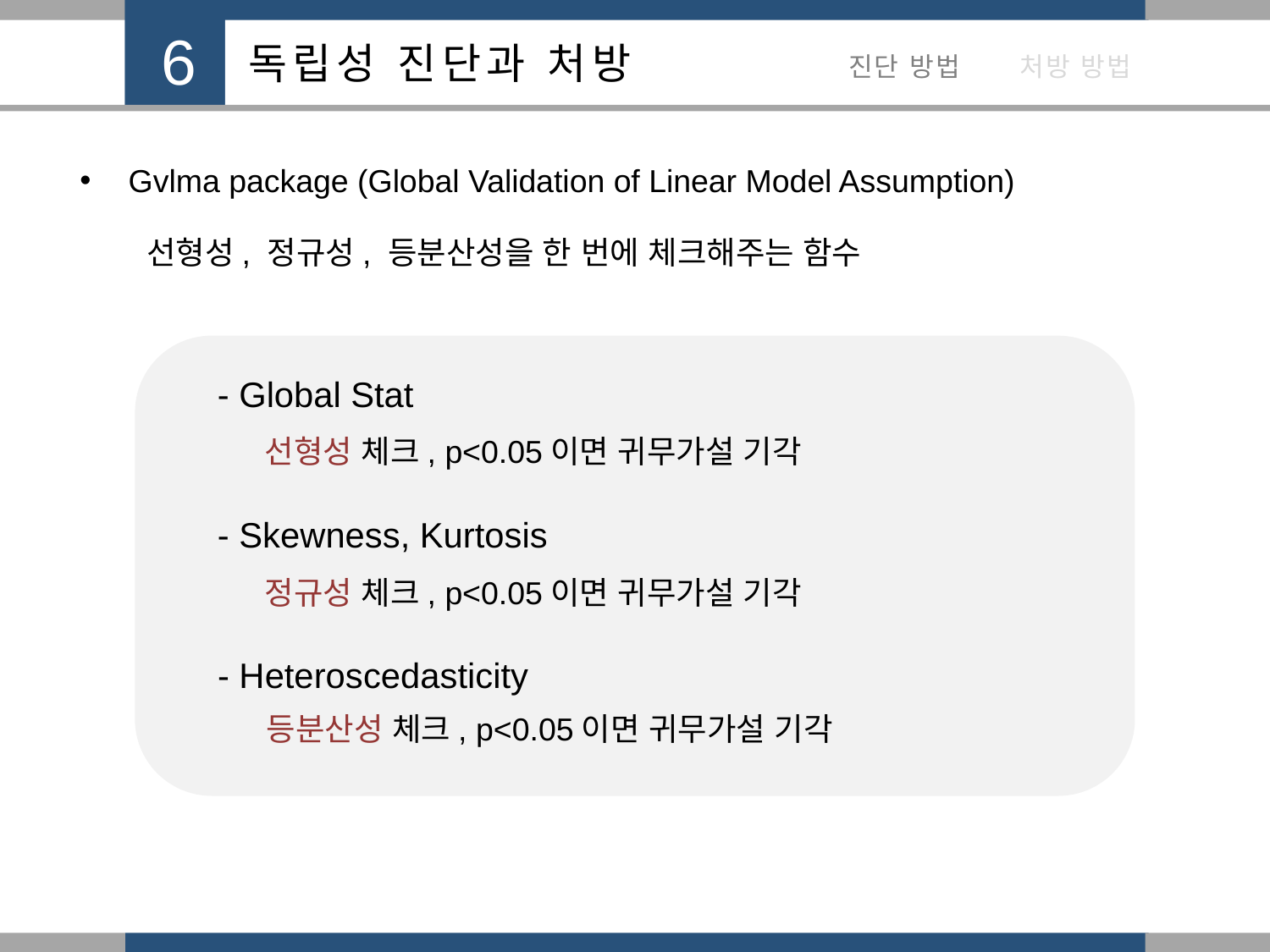

Gvlma package (Global Validation of Linear Model Assumption)
선형성, 정규성, 등분산성을 한 번에 체크해주는 함수

- Global Stat
선형성 체크, p<0.05이면 귀무가설 기각
- Skewness, Kurtosis
정규성 체크, p<0.05이면 귀무가설 기각
- Heteroscedasticity
등분산성 체크, p<0.05이면 귀무가설 기각